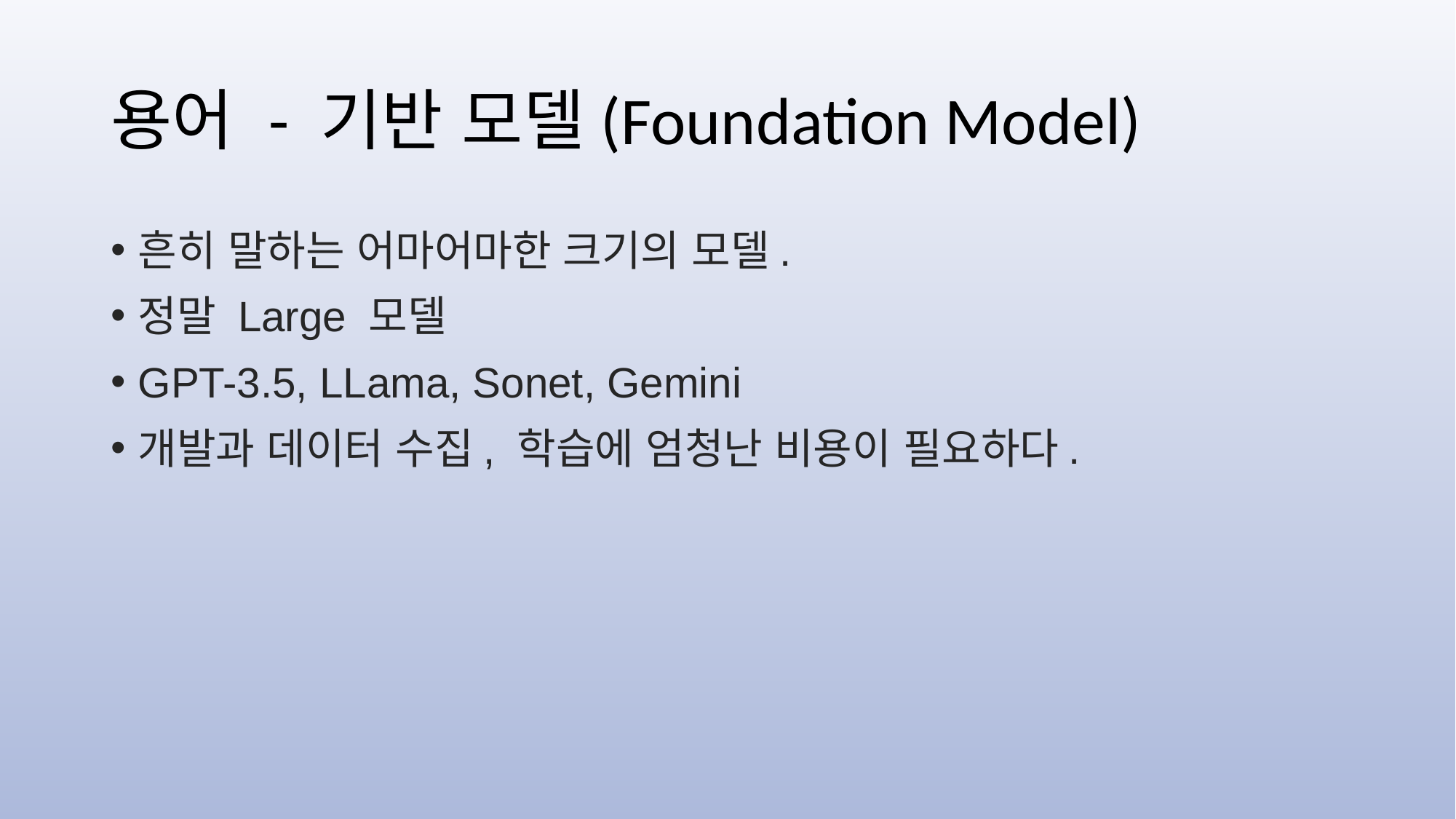

# 용어 - 기반 모델(Foundation Model)
흔히 말하는 어마어마한 크기의 모델.
정말 Large 모델
GPT-3.5, LLama, Sonet, Gemini
개발과 데이터 수집, 학습에 엄청난 비용이 필요하다.